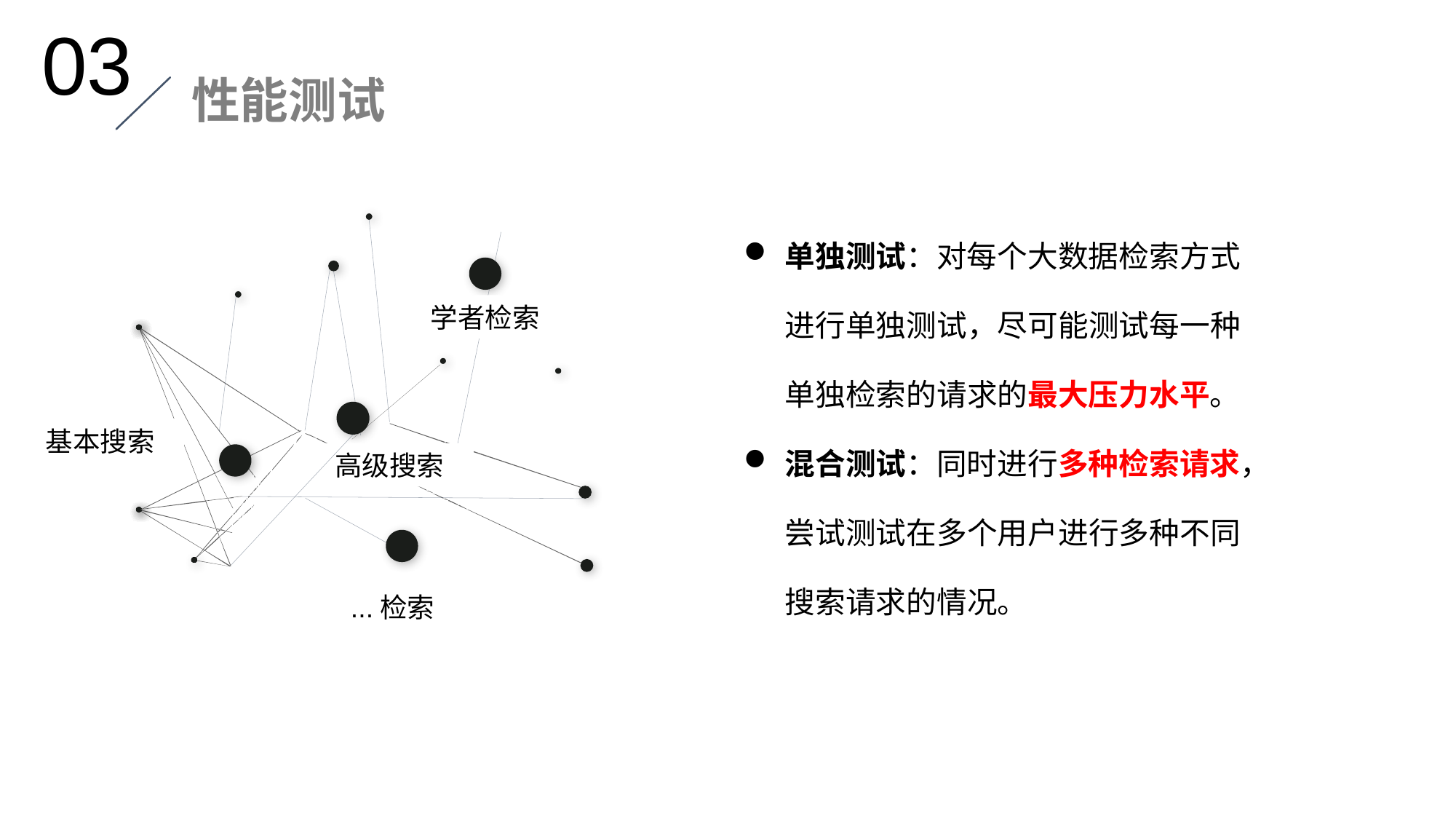

03
性能测试

单独测试：对每个大数据检索方式进行单独测试，尽可能测试每一种单独检索的请求的最大压力水平。
混合测试：同时进行多种检索请求，尝试测试在多个用户进行多种不同搜索请求的情况。

学者检索

基本搜索

高级搜索

...检索